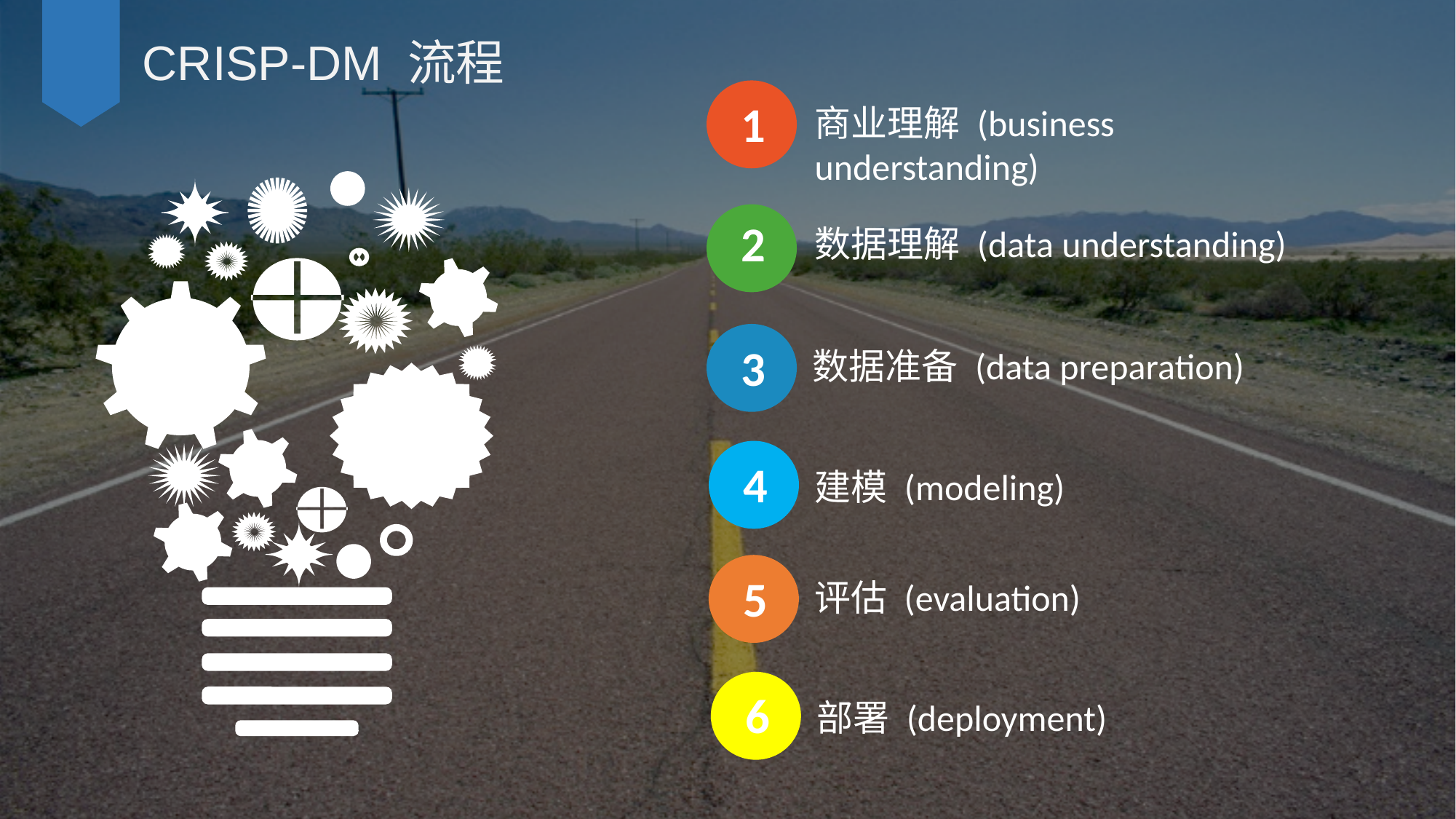

CRISP-DM 流程

1
商业理解 (business understanding)

2
数据理解 (data understanding)

3
数据准备 (data preparation)

4
建模 (modeling)

5
评估 (evaluation)

6
部署 (deployment)